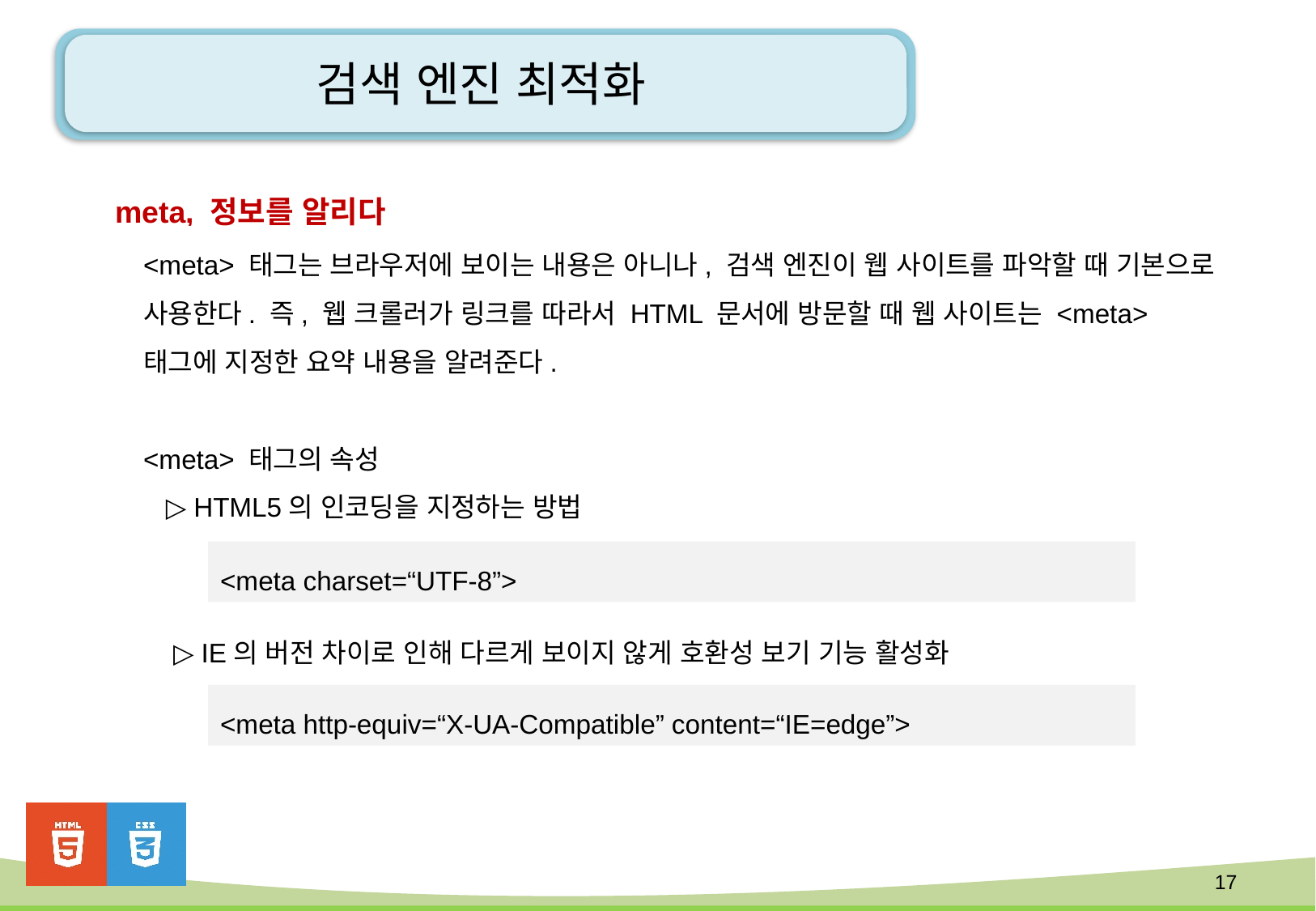

# 검색 엔진 최적화
meta, 정보를 알리다
<meta> 태그는 브라우저에 보이는 내용은 아니나, 검색 엔진이 웹 사이트를 파악할 때 기본으로 사용한다. 즉, 웹 크롤러가 링크를 따라서 HTML 문서에 방문할 때 웹 사이트는 <meta> 태그에 지정한 요약 내용을 알려준다.

<meta> 태그의 속성
   ▷ HTML5의 인코딩을 지정하는 방법

    ▷ IE의 버전 차이로 인해 다르게 보이지 않게 호환성 보기 기능 활성화

<meta charset=“UTF-8”>
<meta http-equiv=“X-UA-Compatible” content=“IE=edge”>
17